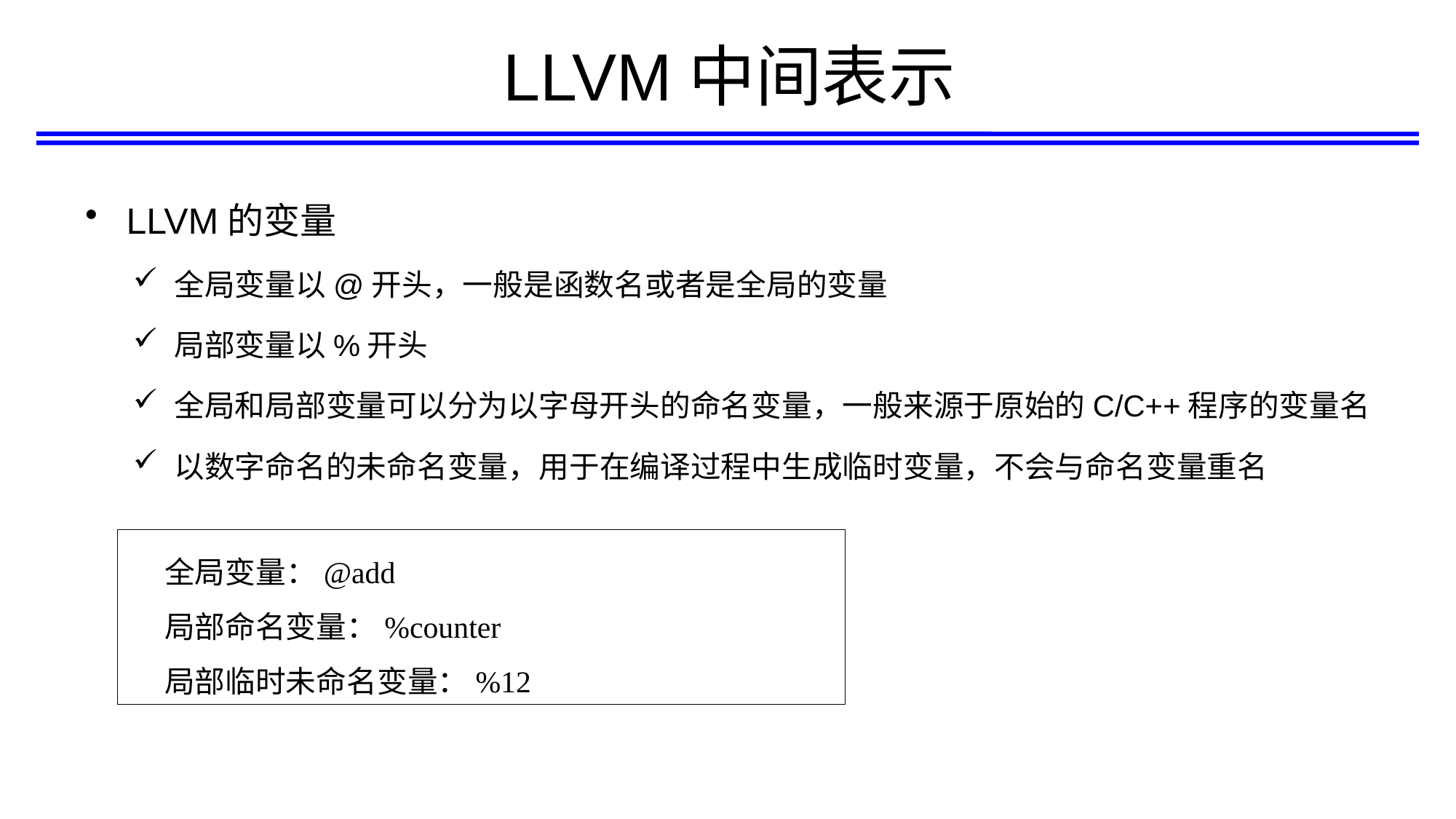

# LLVM中间表示
LLVM的变量
全局变量以@开头，一般是函数名或者是全局的变量
局部变量以%开头
全局和局部变量可以分为以字母开头的命名变量，一般来源于原始的C/C++程序的变量名
以数字命名的未命名变量，用于在编译过程中生成临时变量，不会与命名变量重名
全局变量：@add
局部命名变量：%counter
局部临时未命名变量：%12